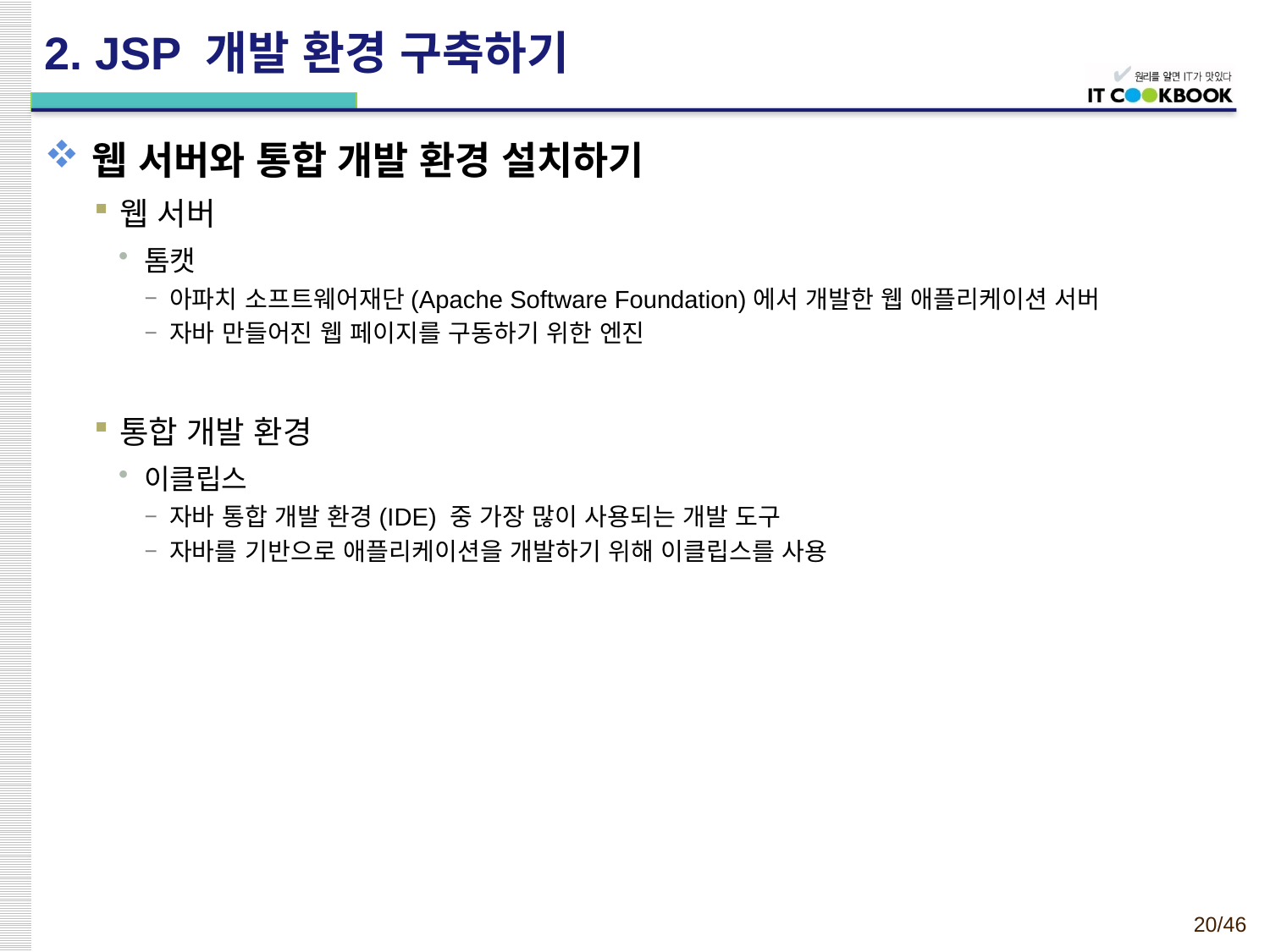

# 2. JSP 개발 환경 구축하기
웹 서버와 통합 개발 환경 설치하기
웹 서버
톰캣
아파치 소프트웨어재단(Apache Software Foundation)에서 개발한 웹 애플리케이션 서버
자바 만들어진 웹 페이지를 구동하기 위한 엔진

통합 개발 환경
이클립스
자바 통합 개발 환경(IDE) 중 가장 많이 사용되는 개발 도구
자바를 기반으로 애플리케이션을 개발하기 위해 이클립스를 사용